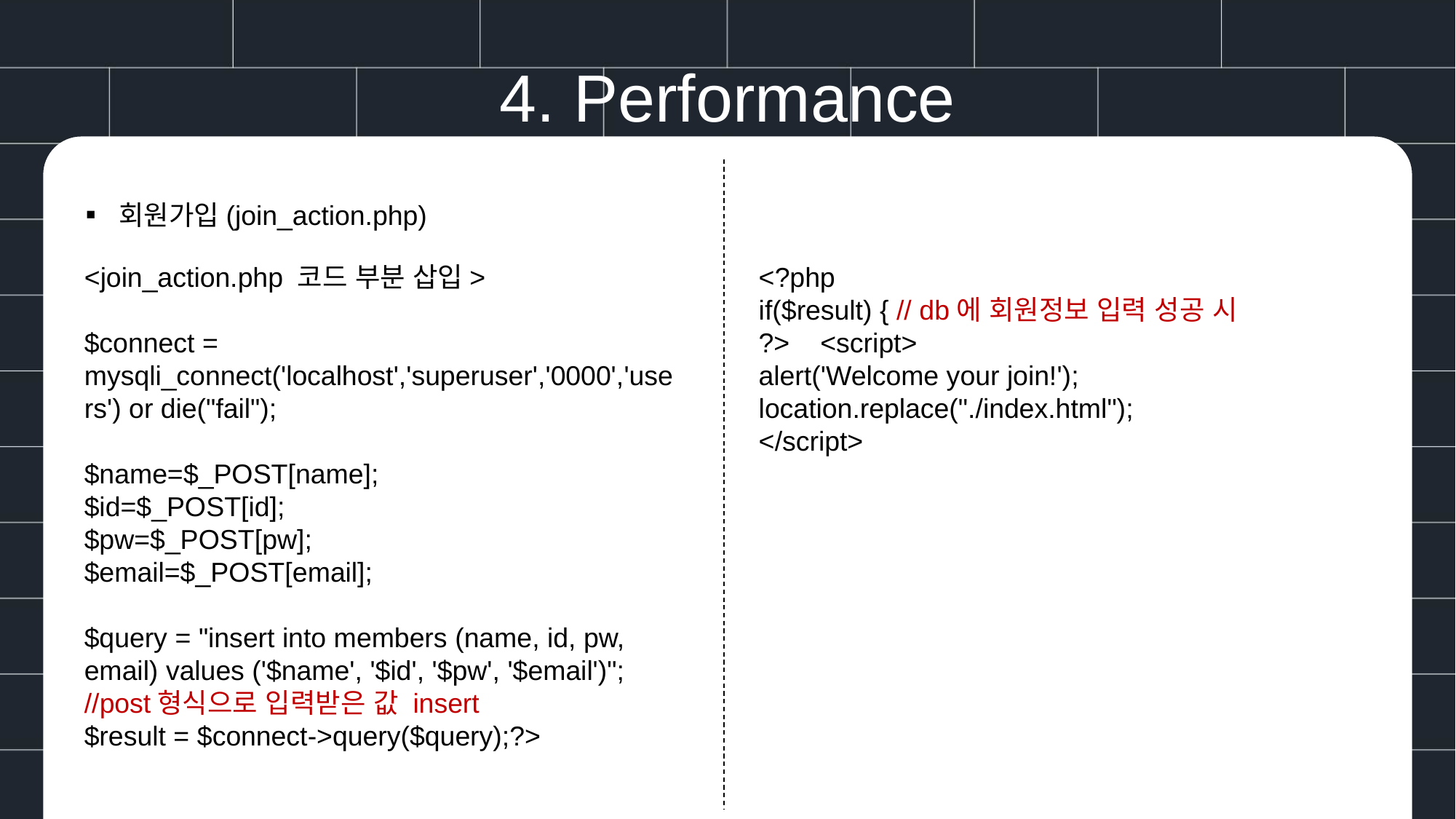

4. Performance
▪ 회원가입(join_action.php)
<join_action.php 코드 부분 삽입>

$connect = mysqli_connect('localhost','superuser','0000','users') or die("fail");

$name=$_POST[name];
$id=$_POST[id];
$pw=$_POST[pw];
$email=$_POST[email];

$query = "insert into members (name, id, pw, email) values ('$name', '$id', '$pw', '$email')"; //post형식으로 입력받은 값 insert
$result = $connect->query($query);?>

<?php
if($result) { // db에 회원정보 입력 성공 시
?>    <script>
alert('Welcome your join!');
location.replace("./index.html");
</script>